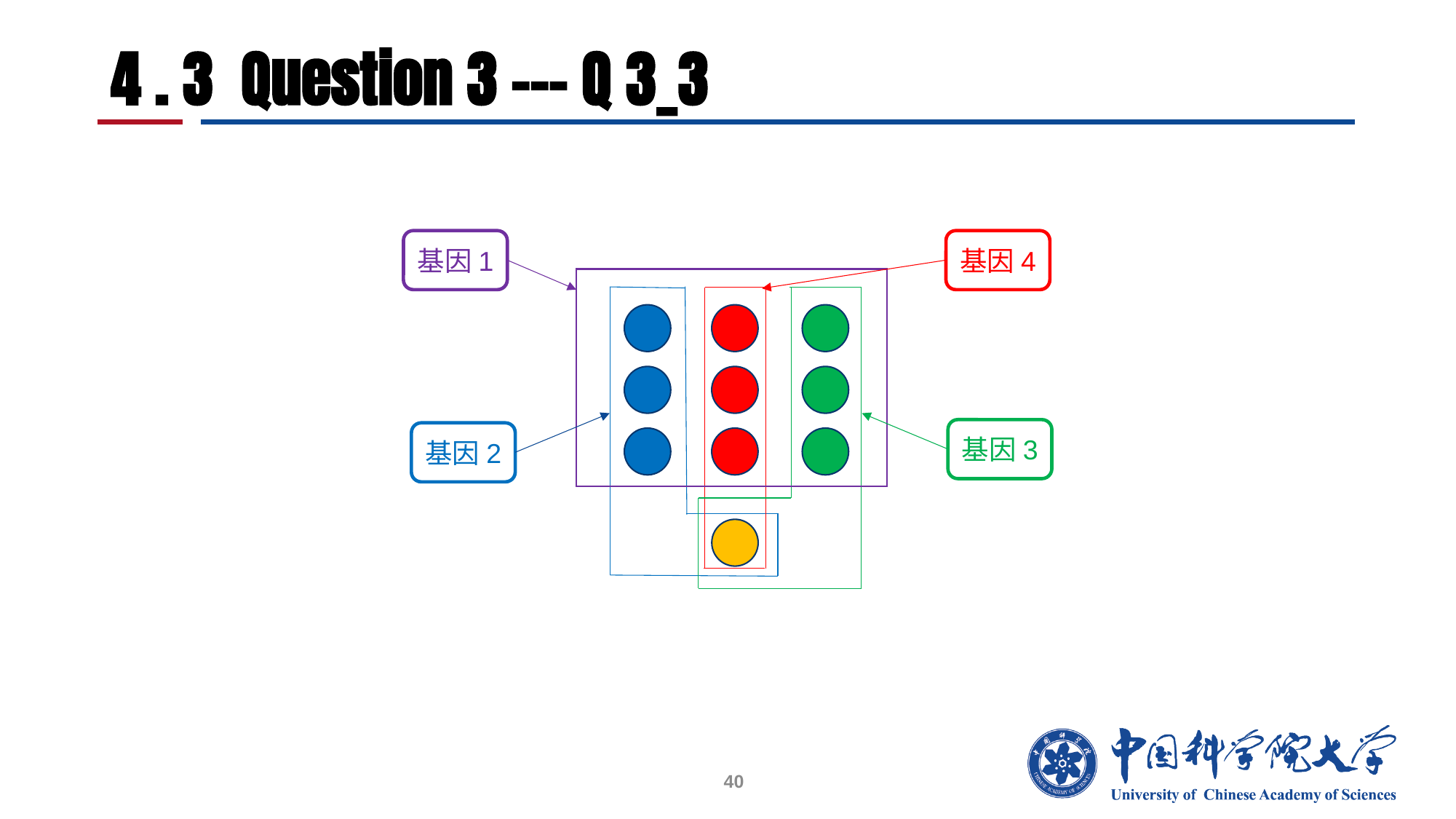

# 4 . 3  Question 3 --- Q 3_3
基因1
基因4

基因3
基因2

40